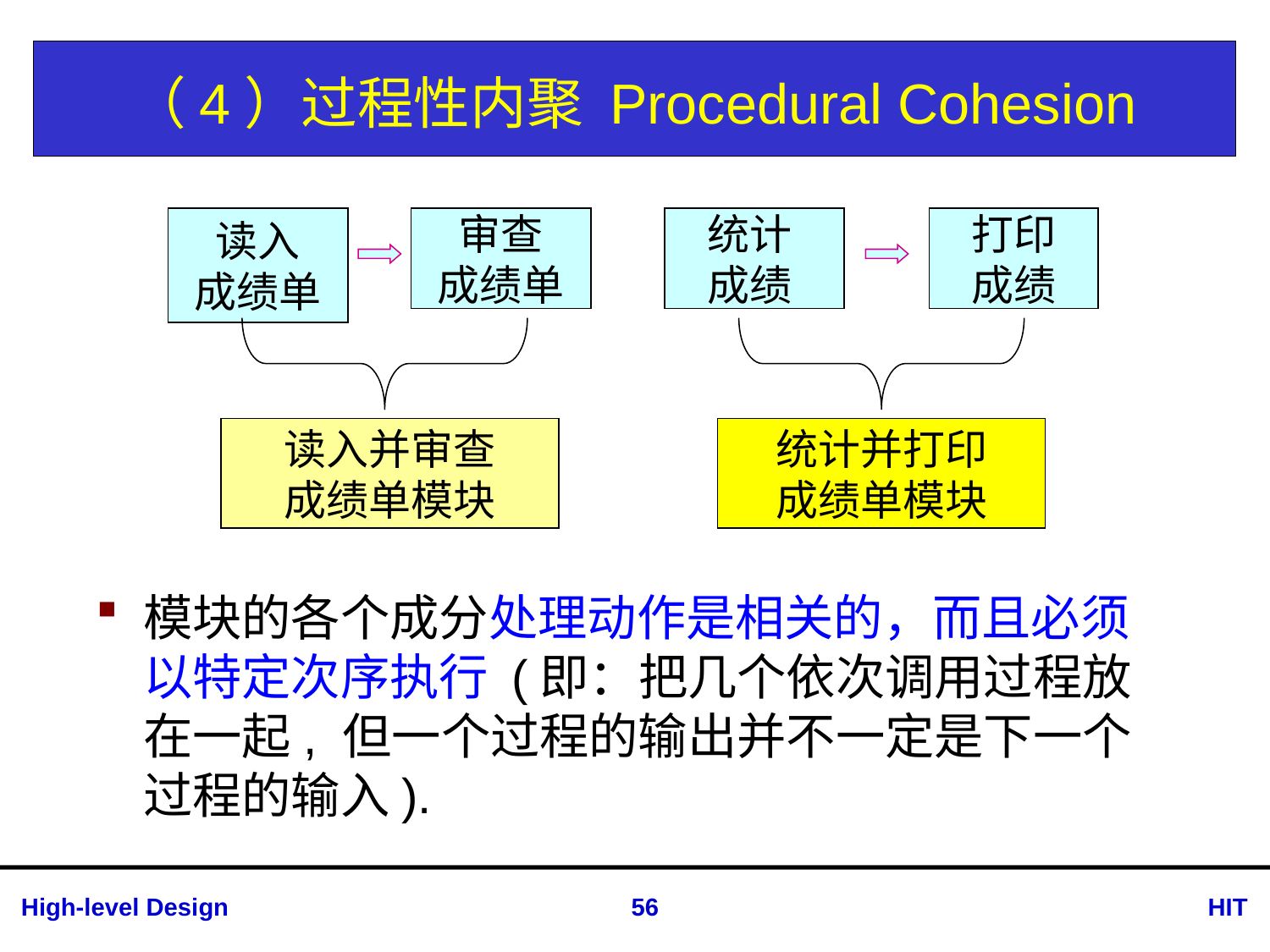

# （4）过程性内聚 Procedural Cohesion
读入
成绩单
审查
成绩单

读入并审查
成绩单模块
统计
成绩
打印
成绩

统计并打印
成绩单模块
模块的各个成分处理动作是相关的，而且必须以特定次序执行 (即：把几个依次调用过程放在一起, 但一个过程的输出并不一定是下一个过程的输入).